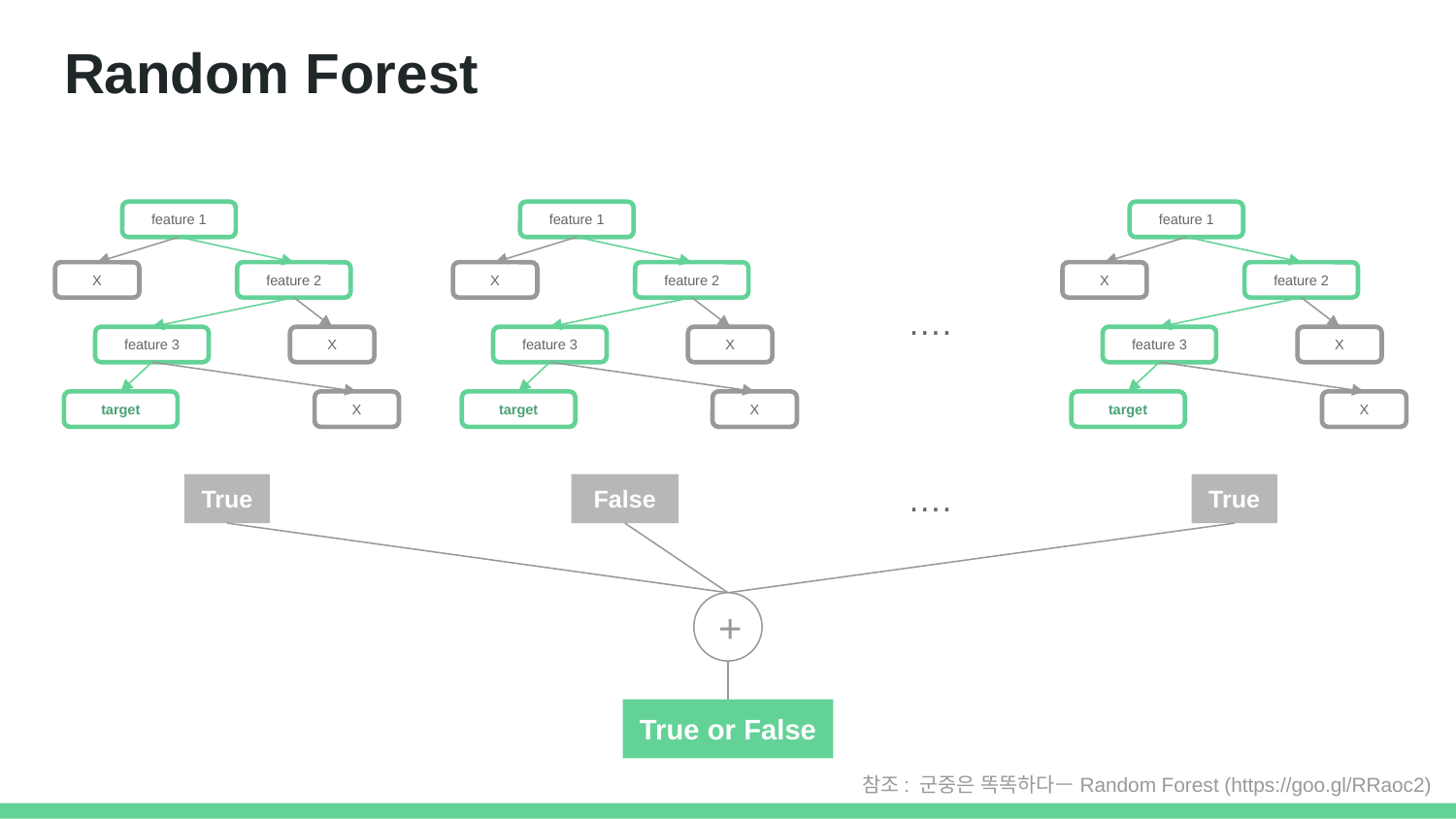

# Random Forest
feature 1
X
feature 2
X
feature 3
X
target
feature 1
X
feature 2
X
feature 3
X
target
feature 1
X
feature 2
X
feature 3
X
target
….
True
False
….
True
+
True or False
참조: 군중은 똑똑하다 — Random Forest (https://goo.gl/RRaoc2)